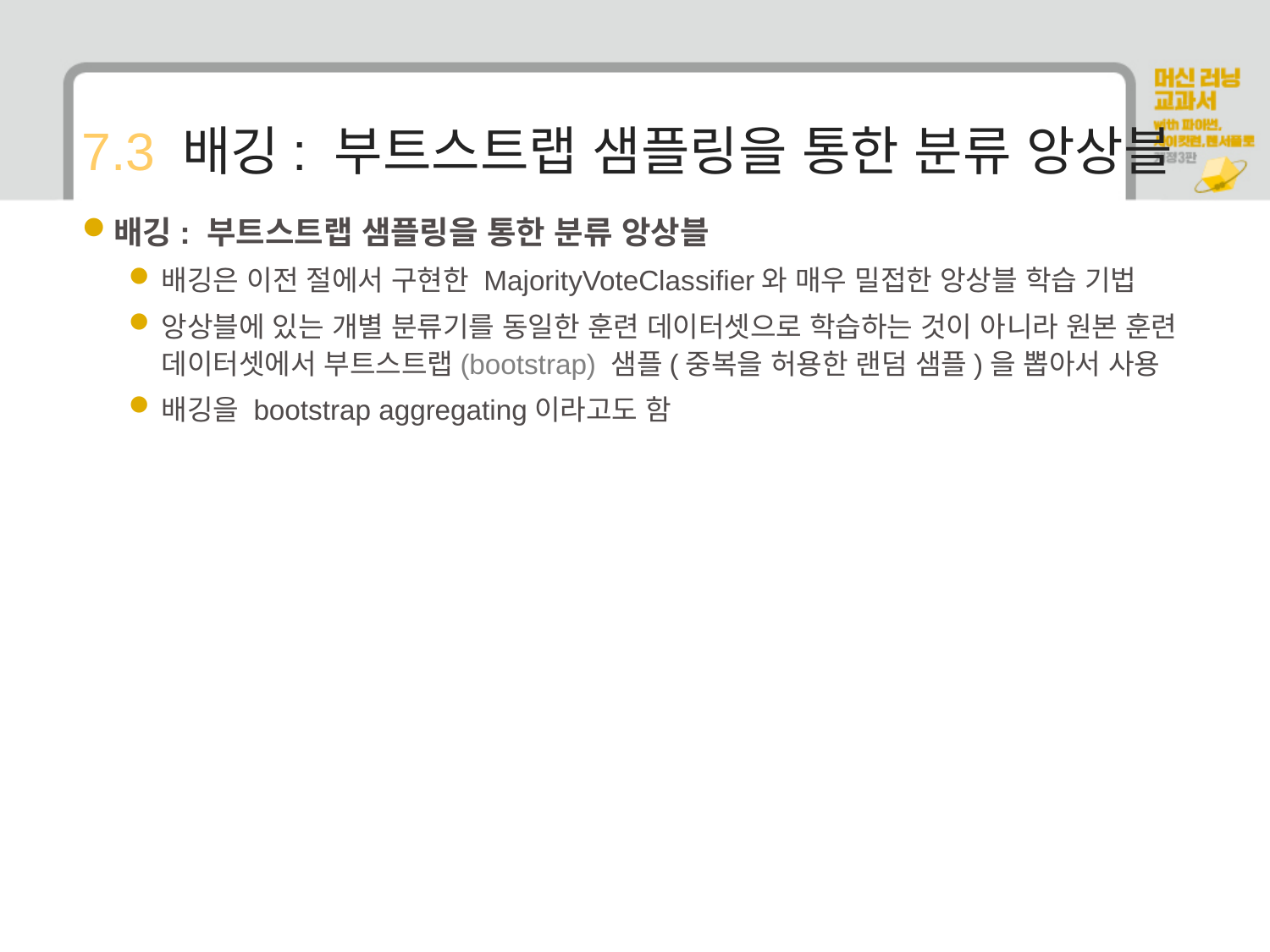

# 7.3 배깅: 부트스트랩 샘플링을 통한 분류 앙상블
배깅: 부트스트랩 샘플링을 통한 분류 앙상블
배깅은 이전 절에서 구현한 MajorityVoteClassifier와 매우 밀접한 앙상블 학습 기법
앙상블에 있는 개별 분류기를 동일한 훈련 데이터셋으로 학습하는 것이 아니라 원본 훈련 데이터셋에서 부트스트랩(bootstrap) 샘플(중복을 허용한 랜덤 샘플)을 뽑아서 사용
배깅을 bootstrap aggregating이라고도 함